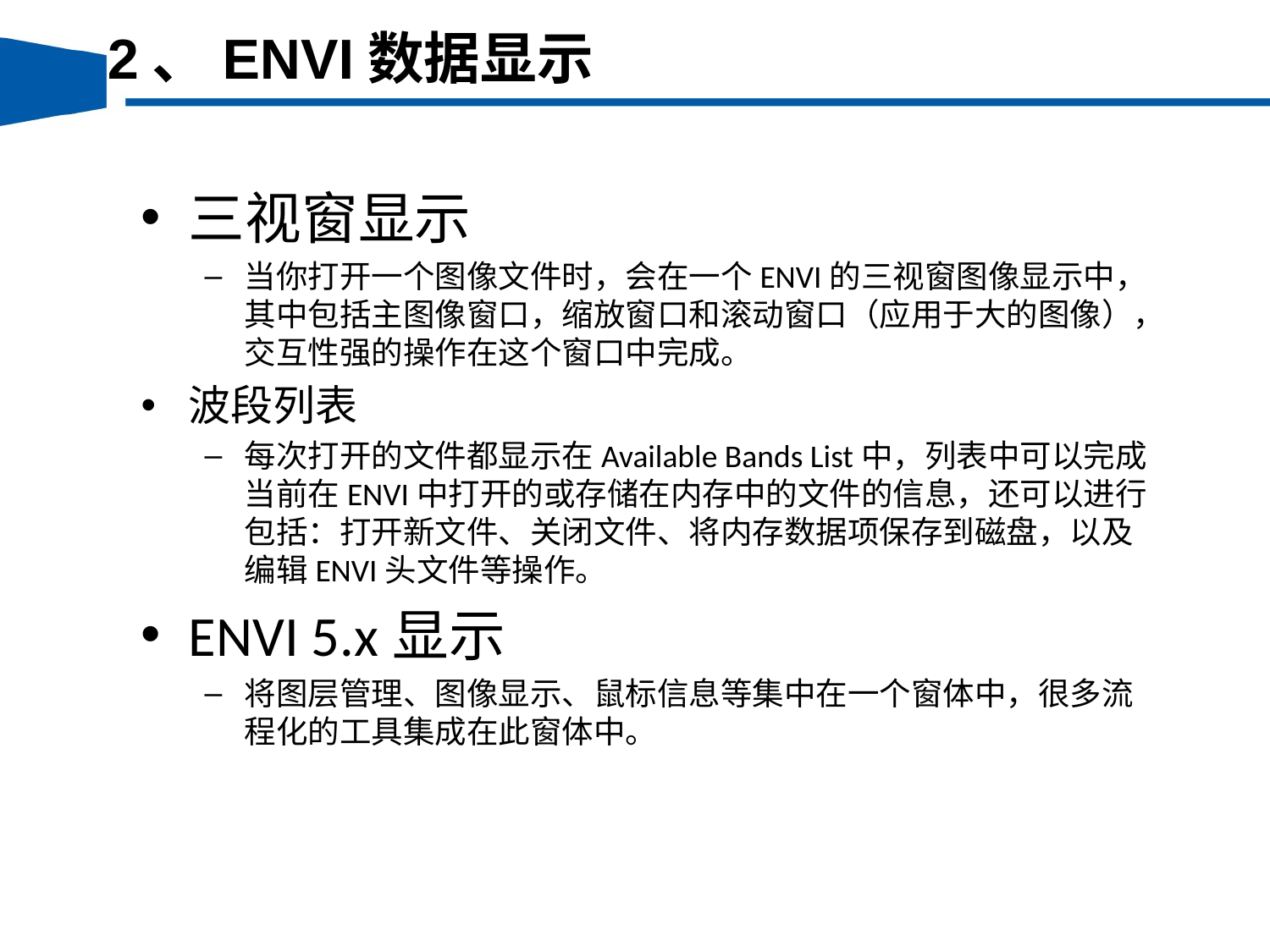

2、ENVI数据显示
三视窗显示
当你打开一个图像文件时，会在一个ENVI的三视窗图像显示中，其中包括主图像窗口，缩放窗口和滚动窗口（应用于大的图像），交互性强的操作在这个窗口中完成。
波段列表
每次打开的文件都显示在Available Bands List中，列表中可以完成当前在ENVI中打开的或存储在内存中的文件的信息，还可以进行包括：打开新文件、关闭文件、将内存数据项保存到磁盘，以及编辑ENVI头文件等操作。
ENVI 5.x显示
将图层管理、图像显示、鼠标信息等集中在一个窗体中，很多流程化的工具集成在此窗体中。